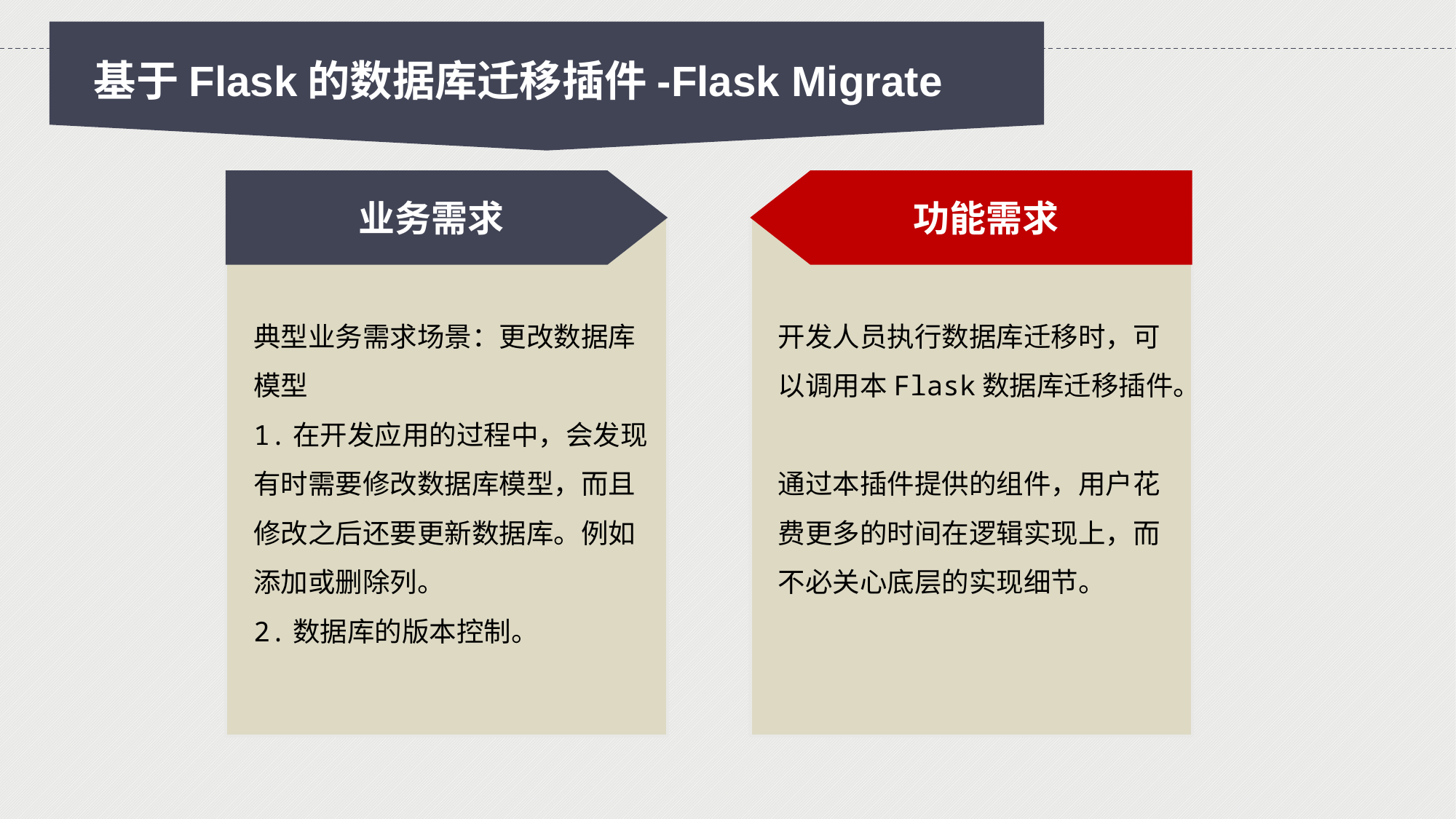

基于Flask的数据库迁移插件-Flask Migrate
业务需求
功能需求

典型业务需求场景：更改数据库模型
1.在开发应用的过程中，会发现有时需要修改数据库模型，而且修改之后还要更新数据库。例如添加或删除列。
2.数据库的版本控制。
开发人员执行数据库迁移时，可以调用本Flask数据库迁移插件。

通过本插件提供的组件，用户花费更多的时间在逻辑实现上，而不必关心底层的实现细节。